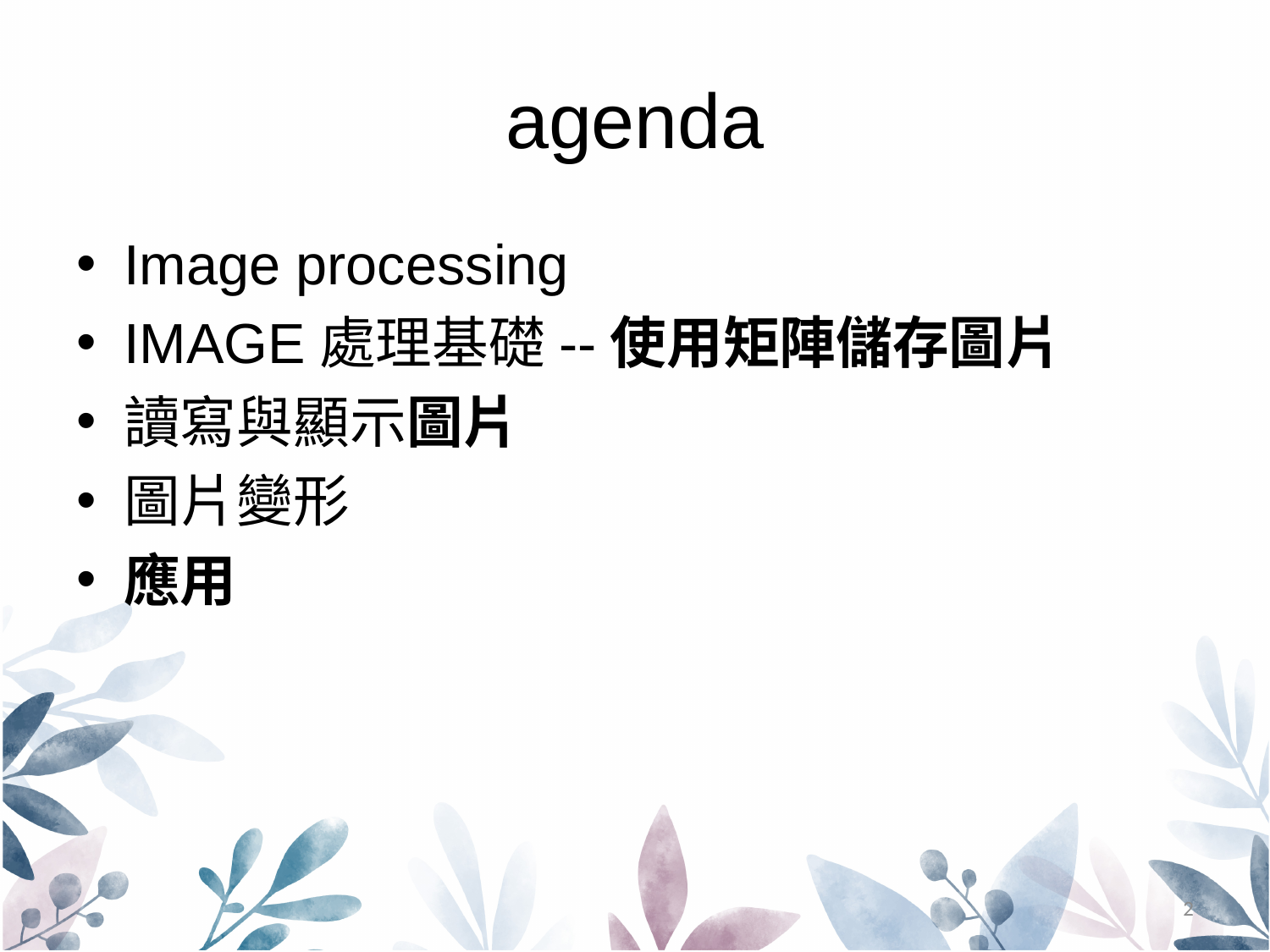

# agenda
Image processing
IMAGE處理基礎--使用矩陣儲存圖片
讀寫與顯示圖片
圖片變形
應用

2